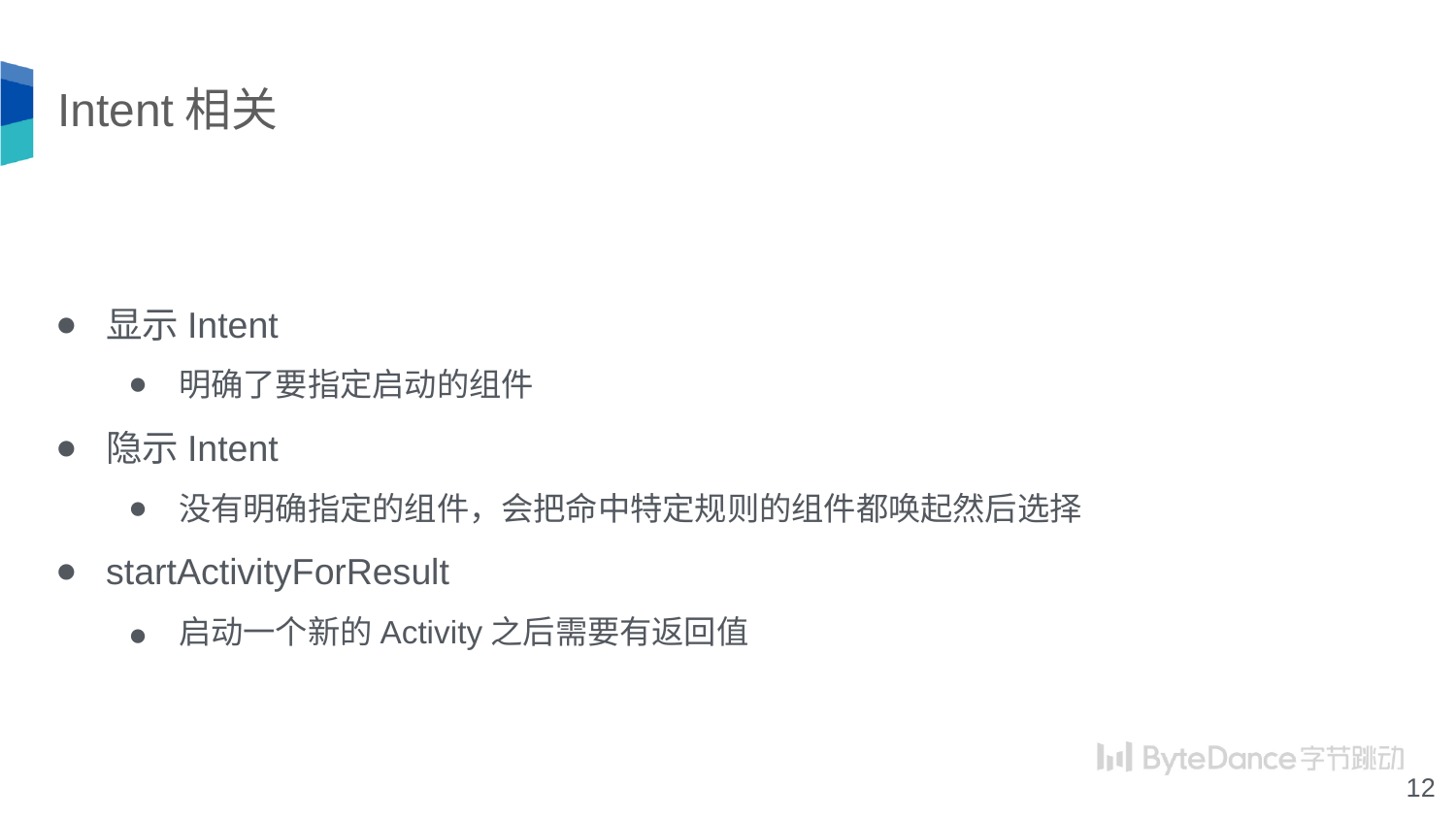

# Intent相关
显示Intent
明确了要指定启动的组件
隐示Intent
没有明确指定的组件，会把命中特定规则的组件都唤起然后选择
startActivityForResult
启动一个新的Activity之后需要有返回值
12